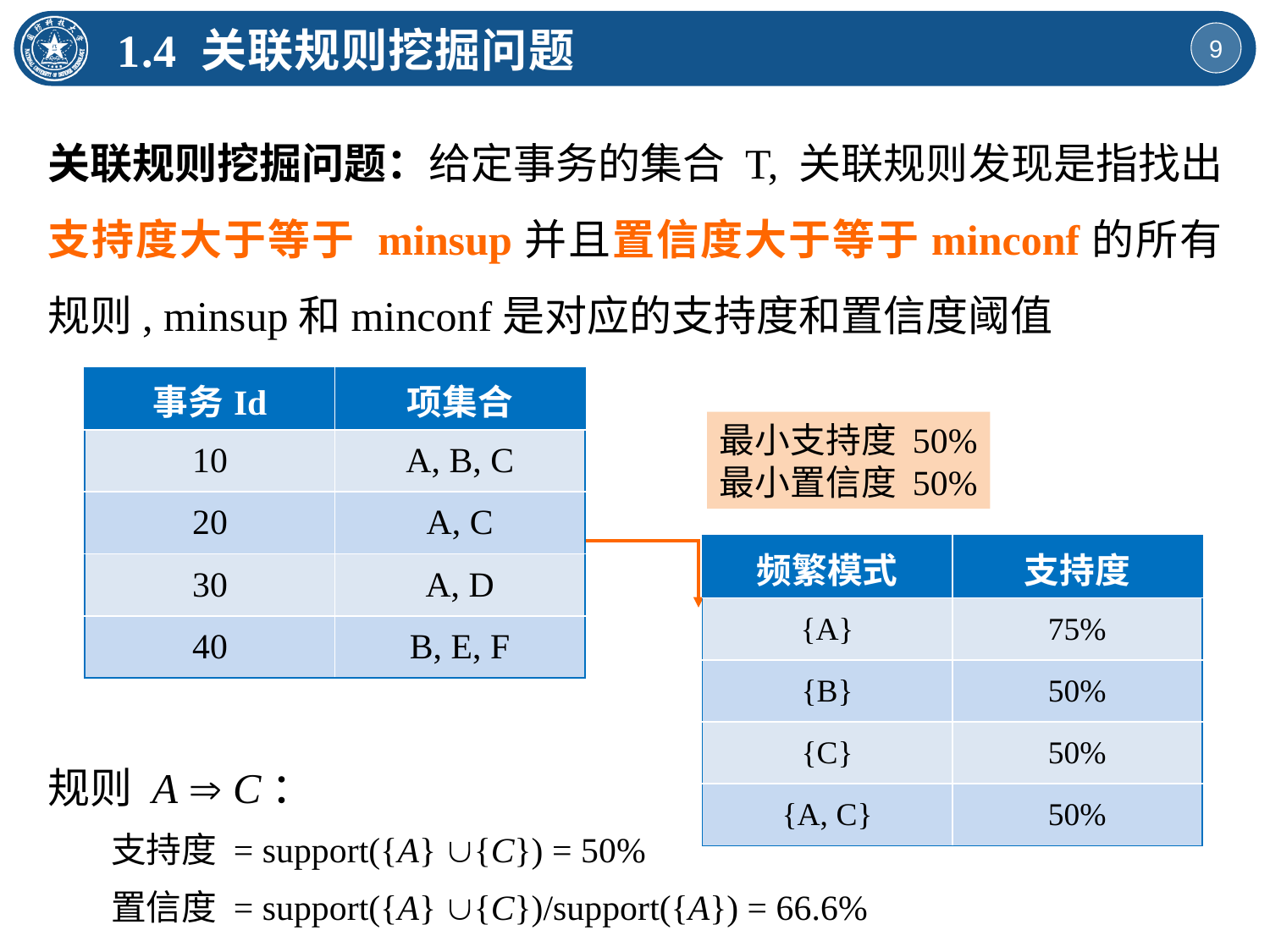

1.4 关联规则挖掘问题
关联规则挖掘问题：给定事务的集合 T, 关联规则发现是指找出支持度大于等于 minsup并且置信度大于等于minconf的所有规则, minsup和minconf是对应的支持度和置信度阈值
| 事务Id | 项集合 |
| --- | --- |
| 10 | A, B, C |
| 20 | A, C |
| 30 | A, D |
| 40 | B, E, F |
最小支持度 50%
最小置信度 50%
| 频繁模式 | 支持度 |
| --- | --- |
| {A} | 75% |
| {B} | 50% |
| {C} | 50% |
| {A, C} | 50% |
规则 A ⇒ C：
支持度 = support({A} ∪{C}) = 50%
置信度 = support({A} ∪{C})/support({A}) = 66.6%